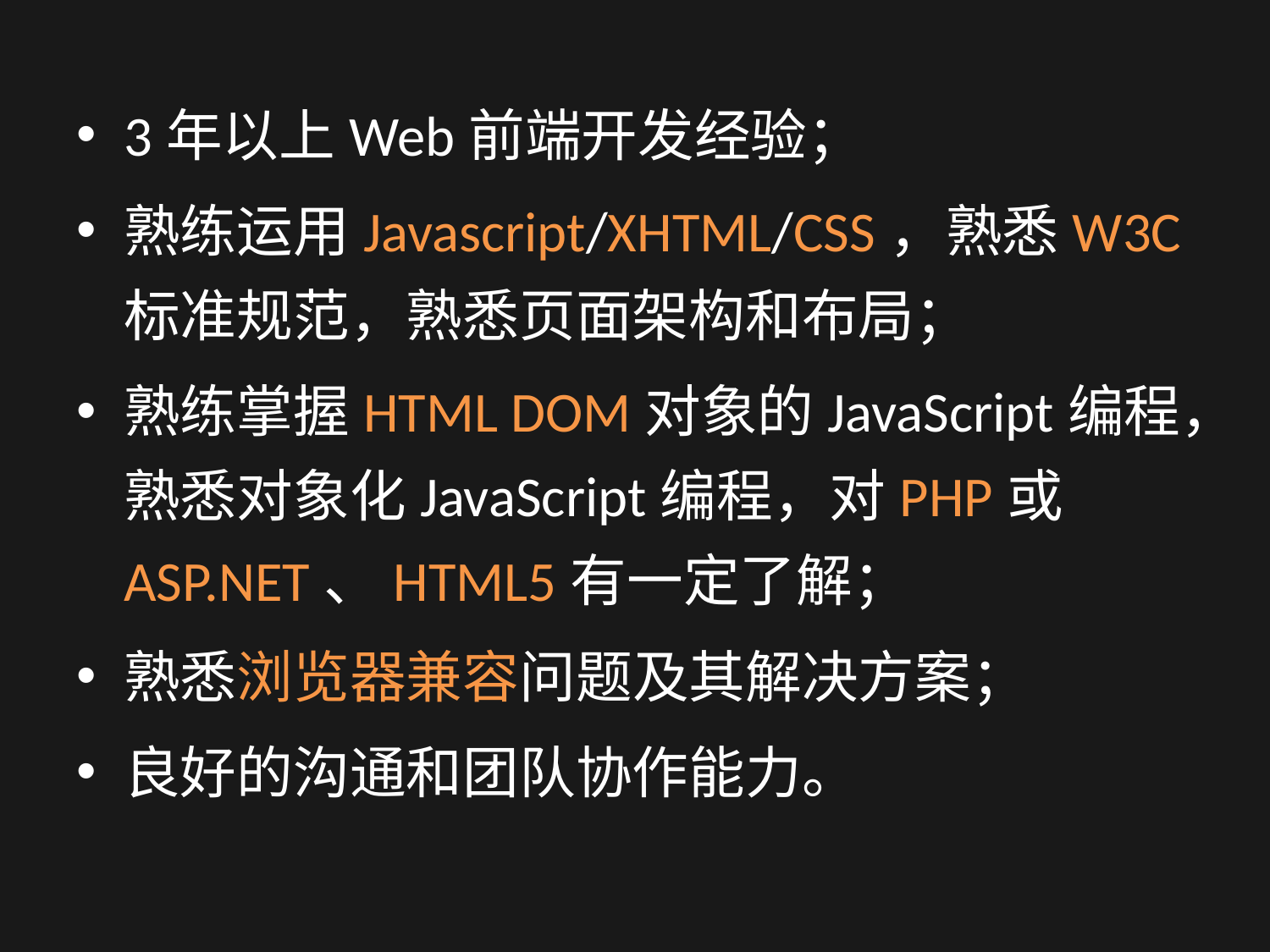

3年以上Web前端开发经验；
熟练运用Javascript/XHTML/CSS，熟悉W3C标准规范，熟悉页面架构和布局；
熟练掌握HTML DOM对象的JavaScript编程，熟悉对象化JavaScript编程，对PHP或ASP.NET、HTML5有一定了解；
熟悉浏览器兼容问题及其解决方案；
良好的沟通和团队协作能力。